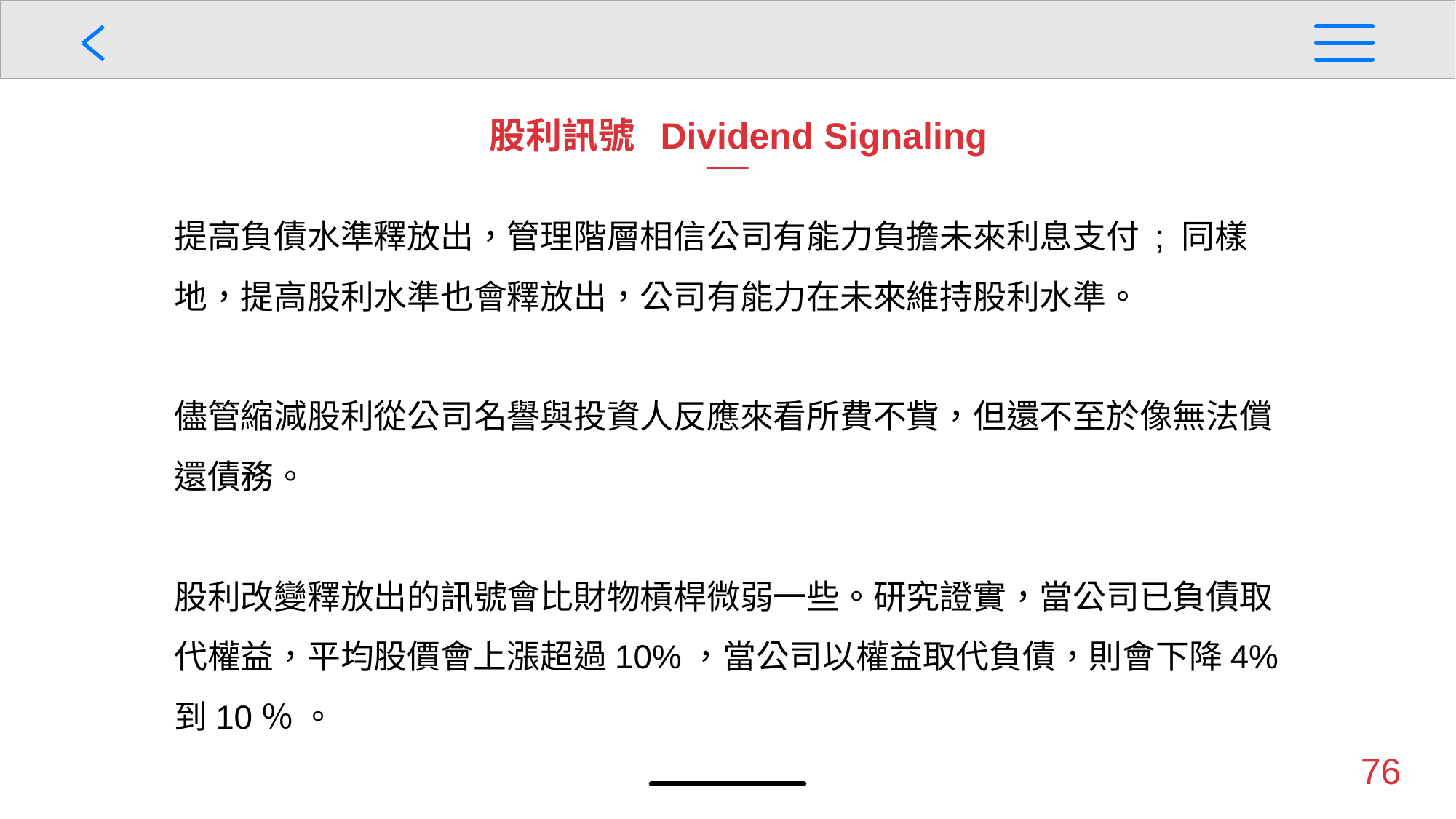

股利訊號  Dividend Signaling
提高負債水準釋放出，管理階層相信公司有能力負擔未來利息支付 ; 同樣地，提高股利水準也會釋放出，公司有能力在未來維持股利水準。

儘管縮減股利從公司名譽與投資人反應來看所費不貲，但還不至於像無法償還債務。

股利改變釋放出的訊號會比財物槓桿微弱一些。研究證實，當公司已負債取代權益，平均股價會上漲超過10%，當公司以權益取代負債，則會下降4%到10％ 。
76